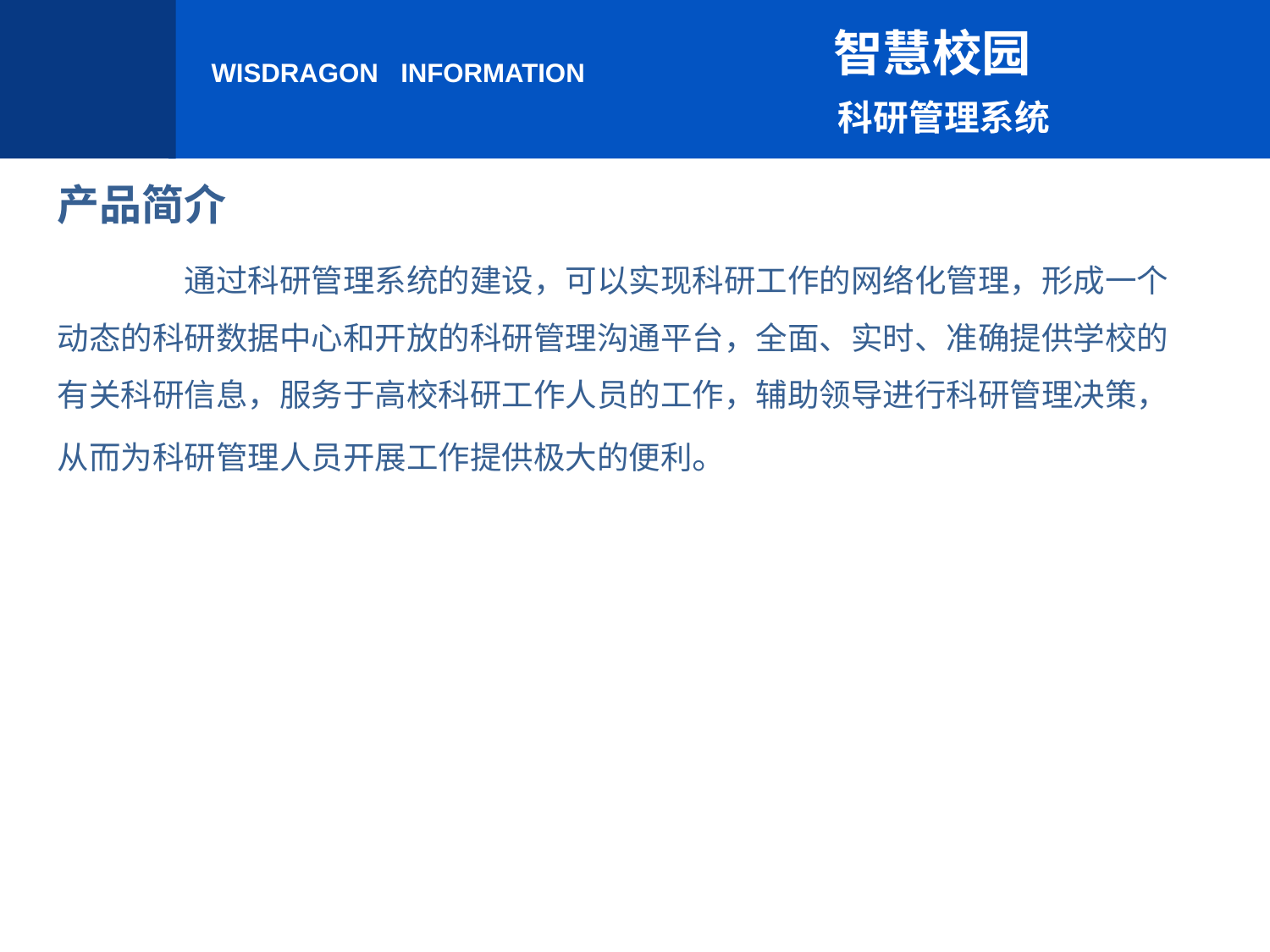

智慧校园
 科研管理系统
产品简介
	通过科研管理系统的建设，可以实现科研工作的网络化管理，形成一个动态的科研数据中心和开放的科研管理沟通平台，全面、实时、准确提供学校的有关科研信息，服务于高校科研工作人员的工作，辅助领导进行科研管理决策，从而为科研管理人员开展工作提供极大的便利。